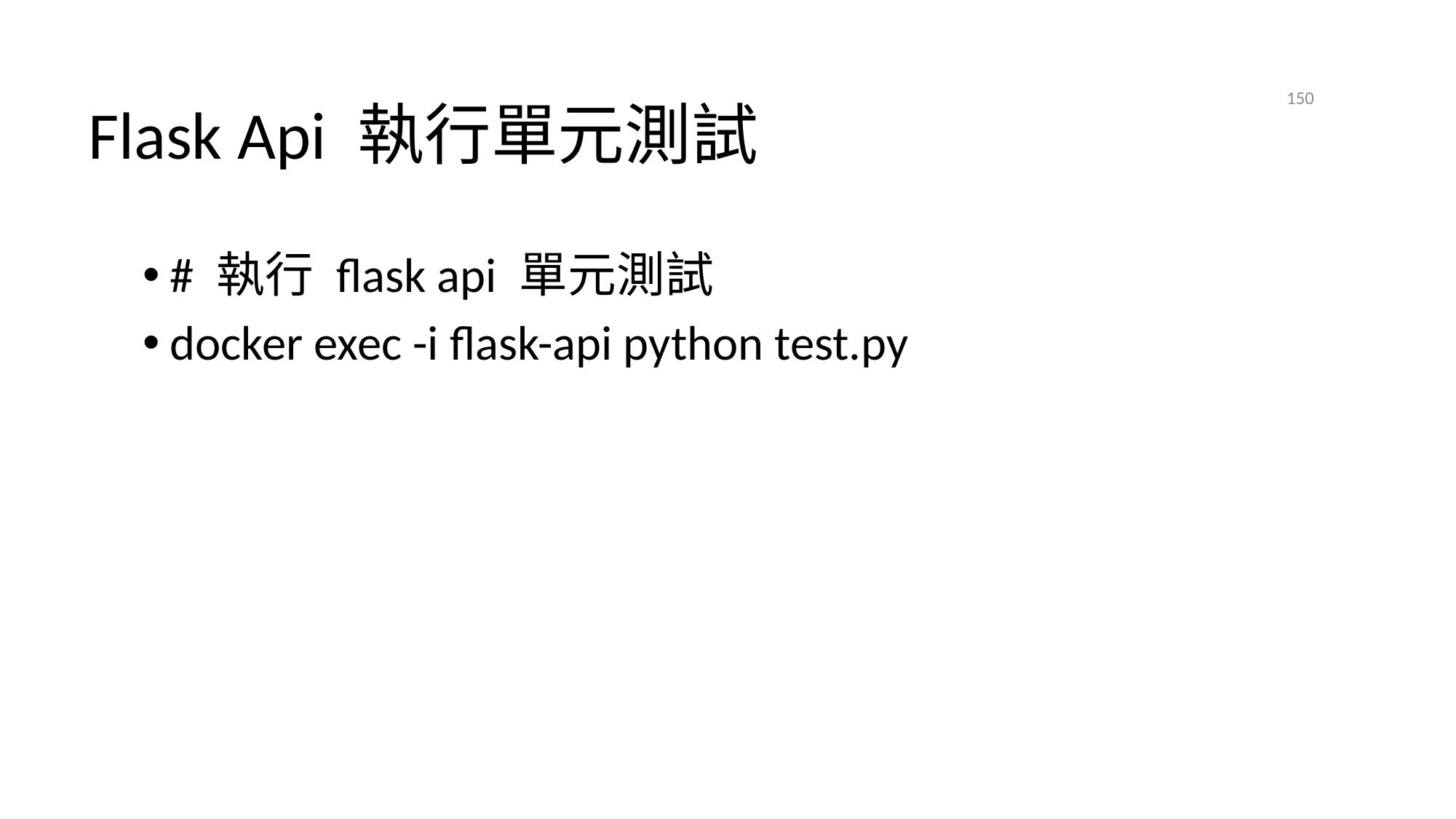

# Flask Api 執行單元測試
150
2021/4/21
# 執行 flask api 單元測試
docker exec -i flask-api python test.py